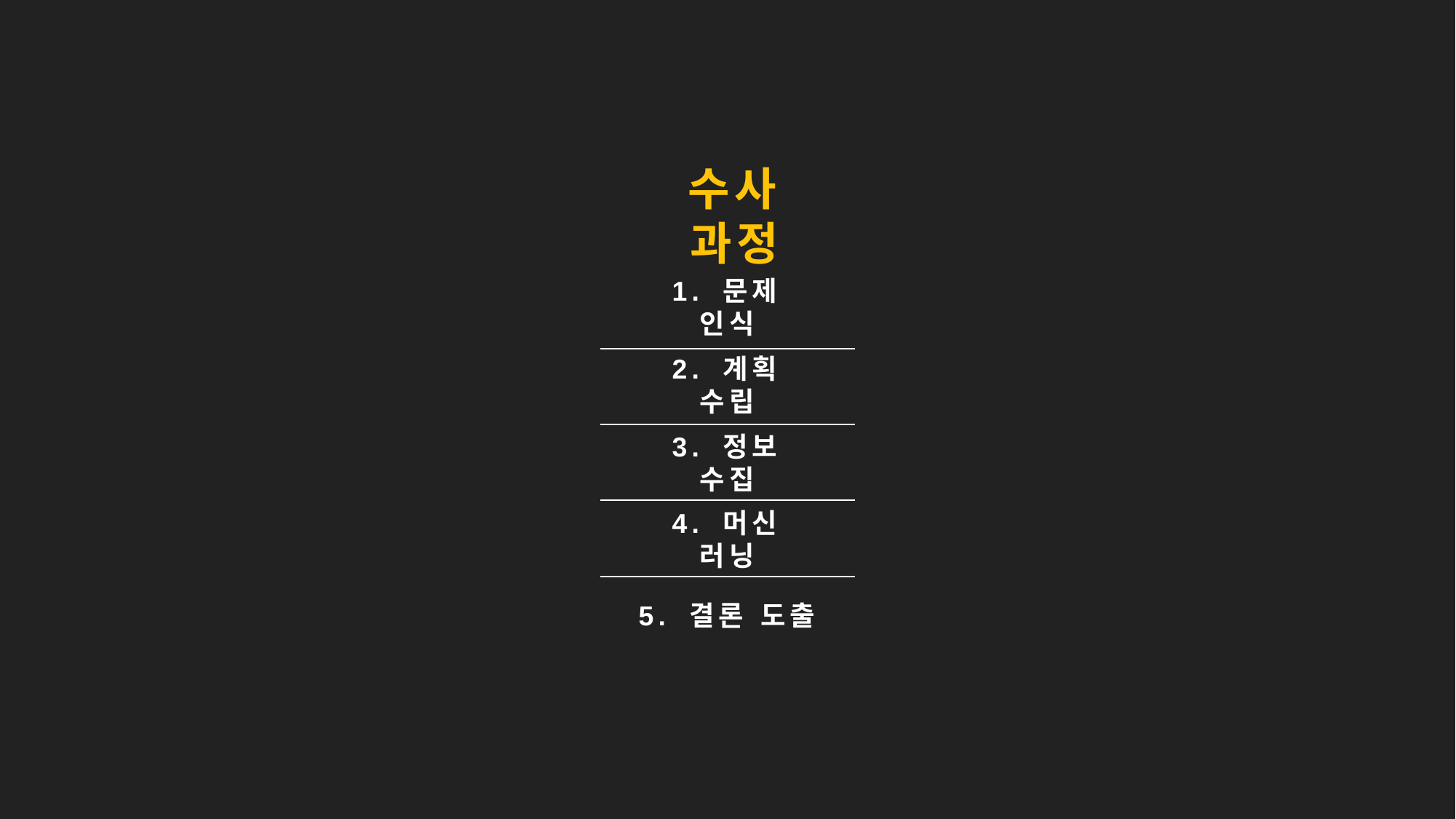

수사 과정
1. 문제 인식
2. 계획 수립
3. 정보 수집
4. 머신 러닝
5. 결론 도출